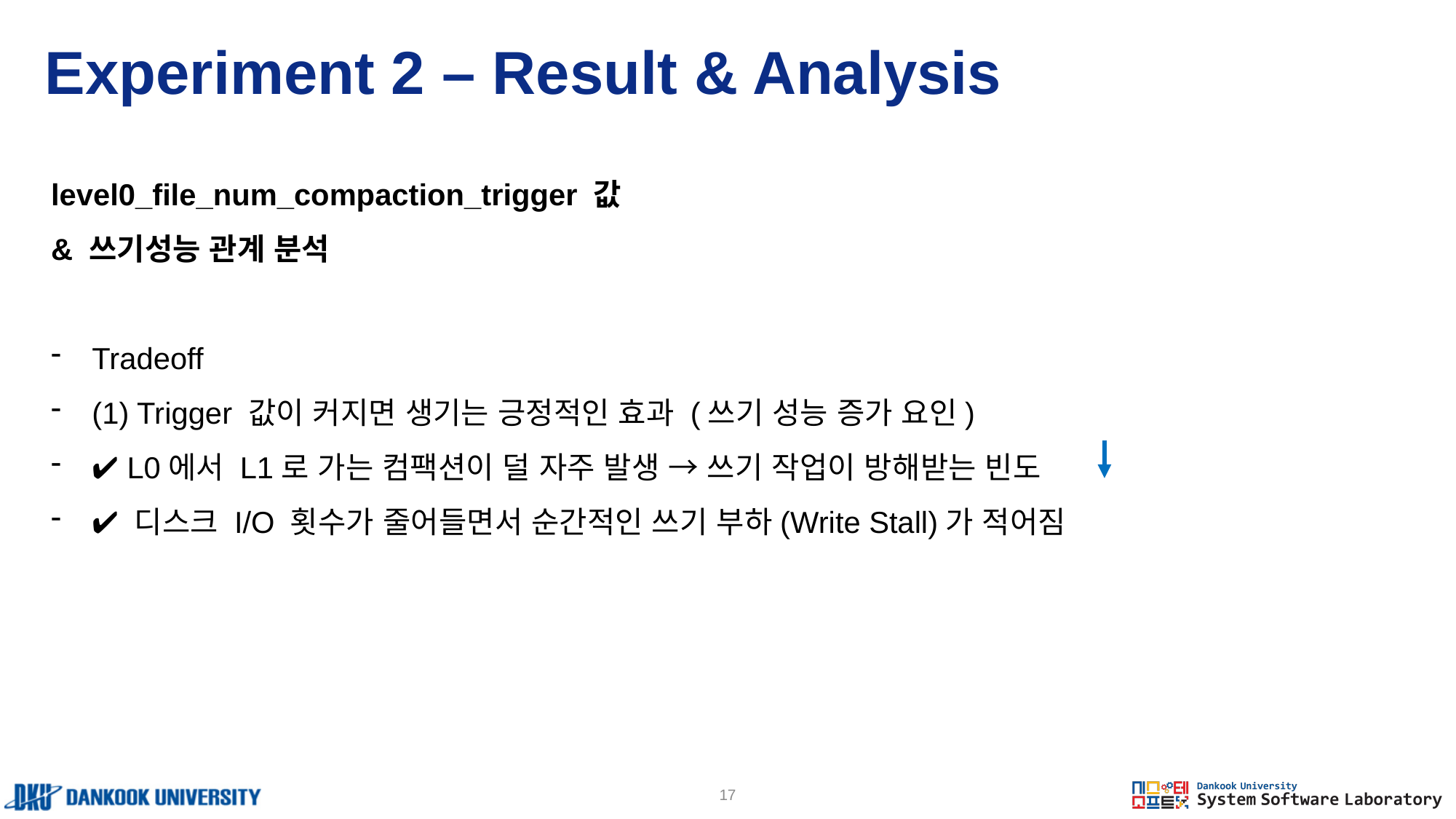

# Experiment 2 – Result & Analysis
level0_file_num_compaction_trigger 값
& 쓰기성능 관계 분석

Tradeoff
(1) Trigger 값이 커지면 생기는 긍정적인 효과 (쓰기 성능 증가 요인)
✔ L0에서 L1로 가는 컴팩션이 덜 자주 발생 → 쓰기 작업이 방해받는 빈도
✔ 디스크 I/O 횟수가 줄어들면서 순간적인 쓰기 부하(Write Stall)가 적어짐

17